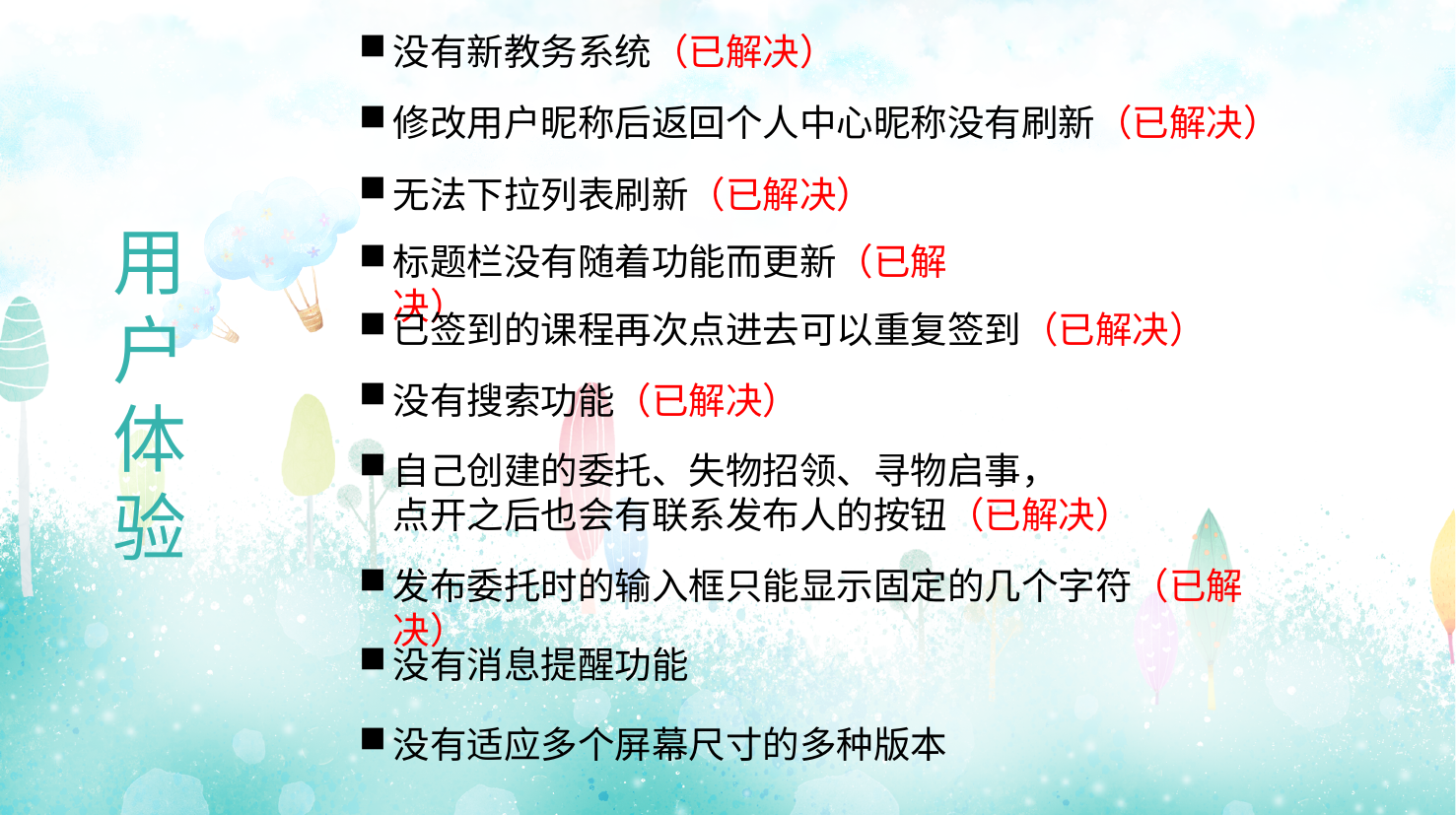

没有新教务系统（已解决）
修改用户昵称后返回个人中心昵称没有刷新（已解决）
无法下拉列表刷新（已解决）
用
户
体
验
标题栏没有随着功能而更新（已解决）
已签到的课程再次点进去可以重复签到（已解决）
没有搜索功能（已解决）
自己创建的委托、失物招领、寻物启事，
   点开之后也会有联系发布人的按钮（已解决）
发布委托时的输入框只能显示固定的几个字符（已解决）
没有消息提醒功能
没有适应多个屏幕尺寸的多种版本